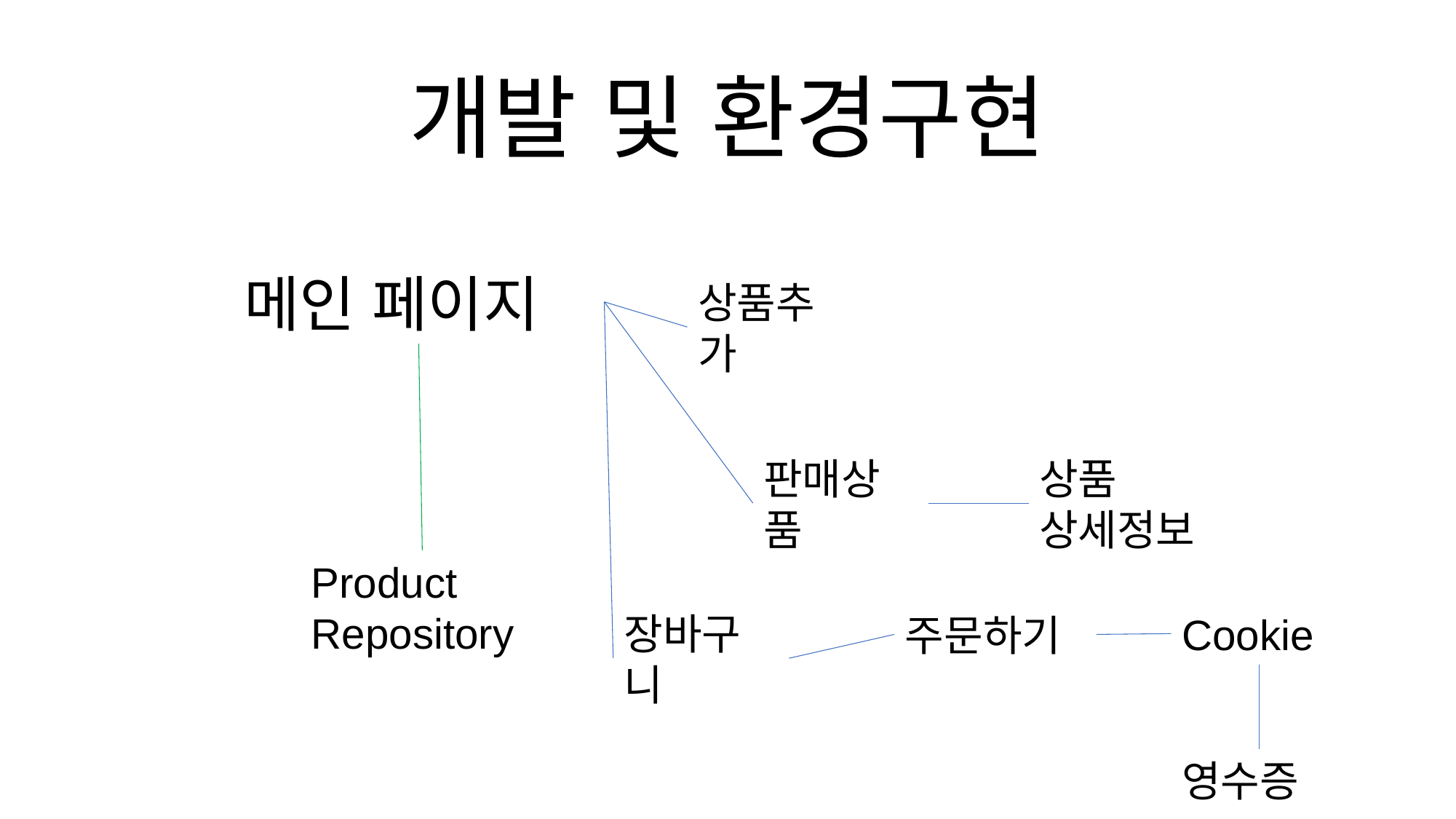

# 개발 및 환경구현
메인 페이지
상품추가
판매상품
상품 상세정보
Product Repository
장바구니
Cookie
주문하기
영수증